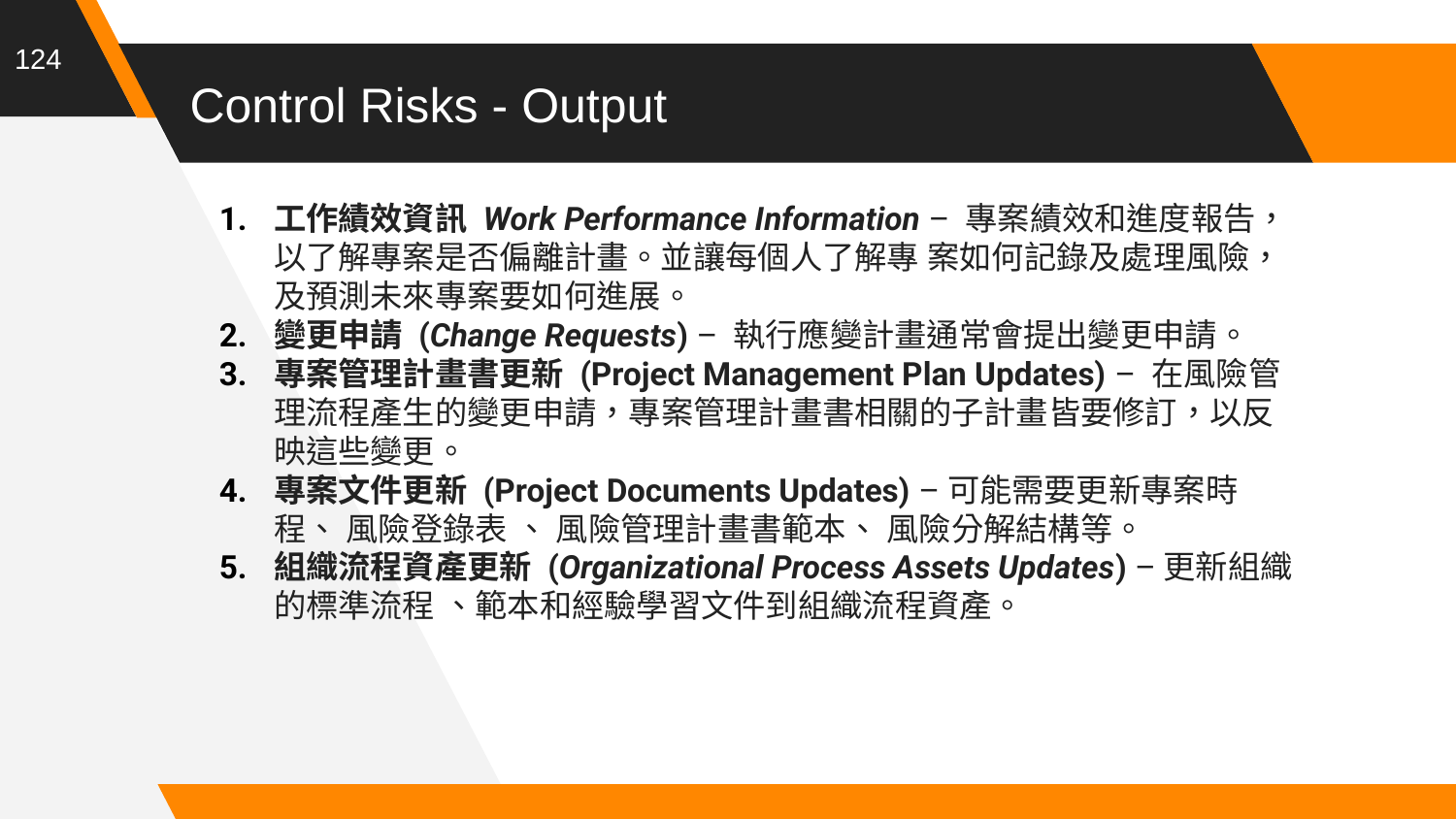

124
# Control Risks - Output
工作績效資訊 Work Performance Information – 專案績效和進度報告，以了解專案是否偏離計畫。並讓每個人了解專 案如何記錄及處理風險，及預測未來專案要如何進展。
變更申請 (Change Requests) – 執行應變計畫通常會提出變更申請。
專案管理計畫書更新 (Project Management Plan Updates) – 在風險管理流程產生的變更申請，專案管理計畫書相關的子計畫皆要修訂，以反映這些變更。
專案文件更新 (Project Documents Updates) –可能需要更新專案時程、 風險登錄表 、 風險管理計畫書範本、 風險分解結構等。
組織流程資產更新 (Organizational Process Assets Updates) –更新組織的標準流程 、範本和經驗學習文件到組織流程資產。